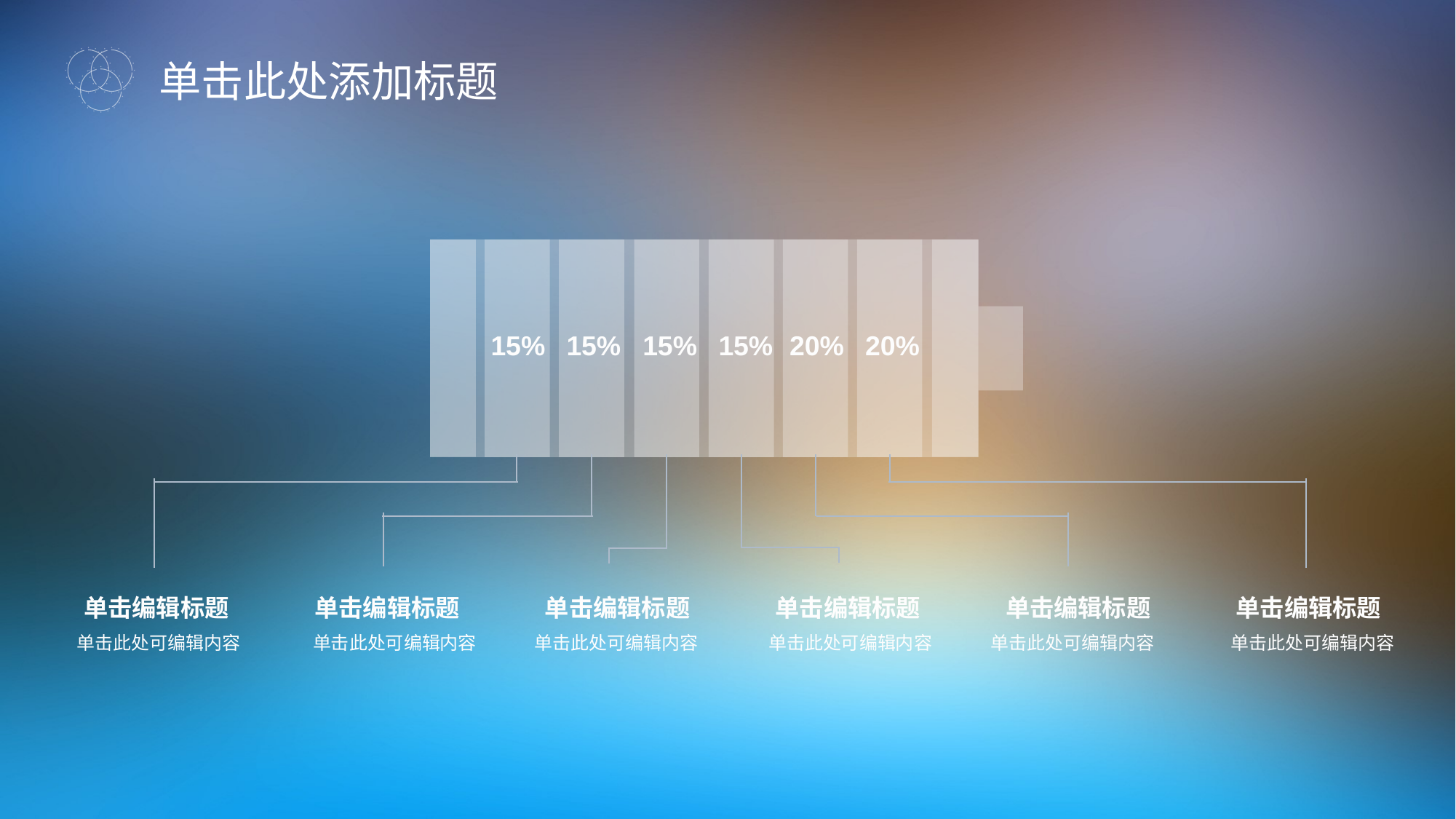

单击此处添加标题

15%
15%
15%
15%
20%
20%
单击编辑标题
单击编辑标题
单击编辑标题
单击编辑标题
单击编辑标题
单击编辑标题
单击此处可编辑内容
单击此处可编辑内容
单击此处可编辑内容
单击此处可编辑内容
单击此处可编辑内容
单击此处可编辑内容